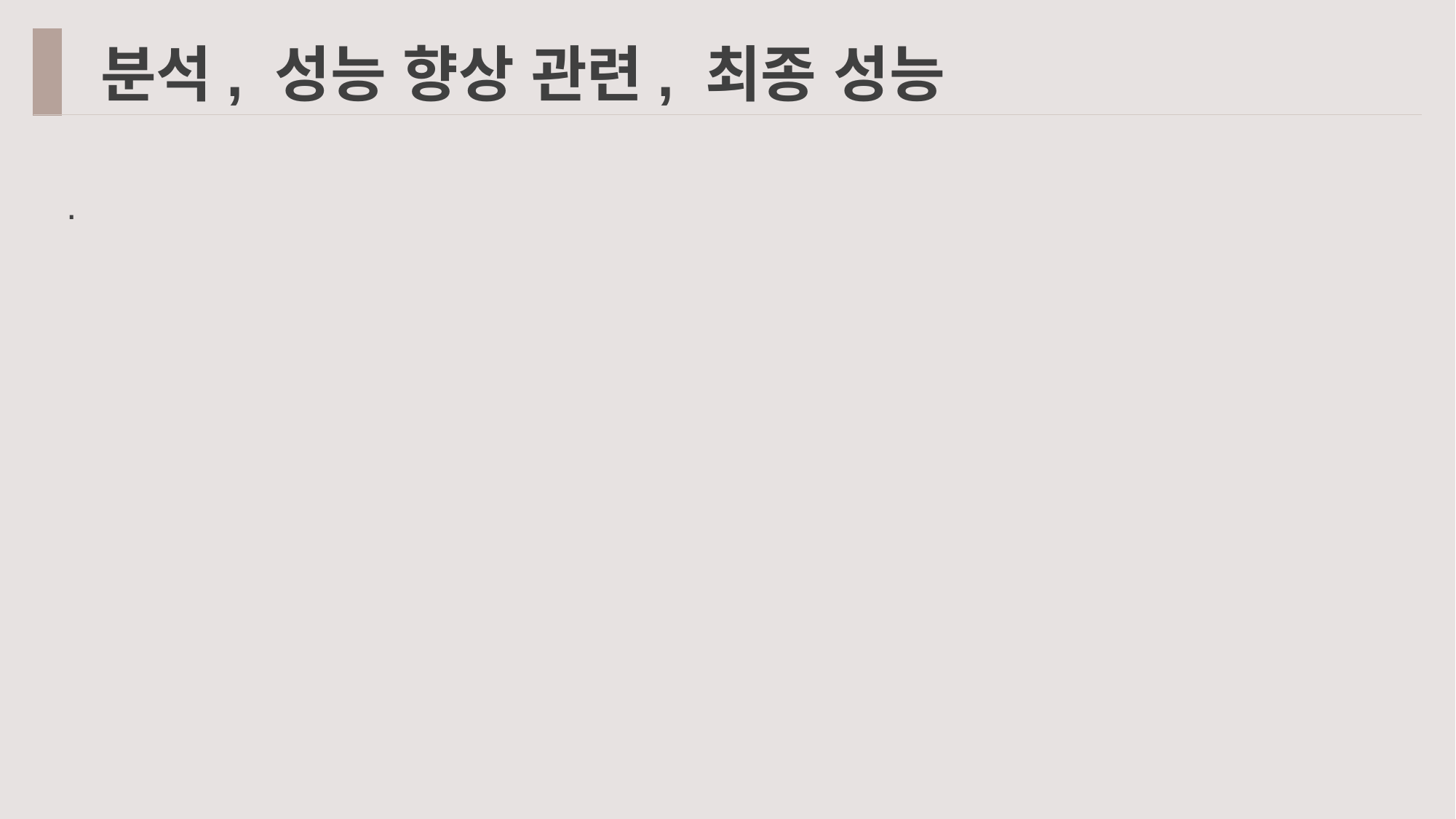

분석, 성능 향상 관련, 최종 성능
.